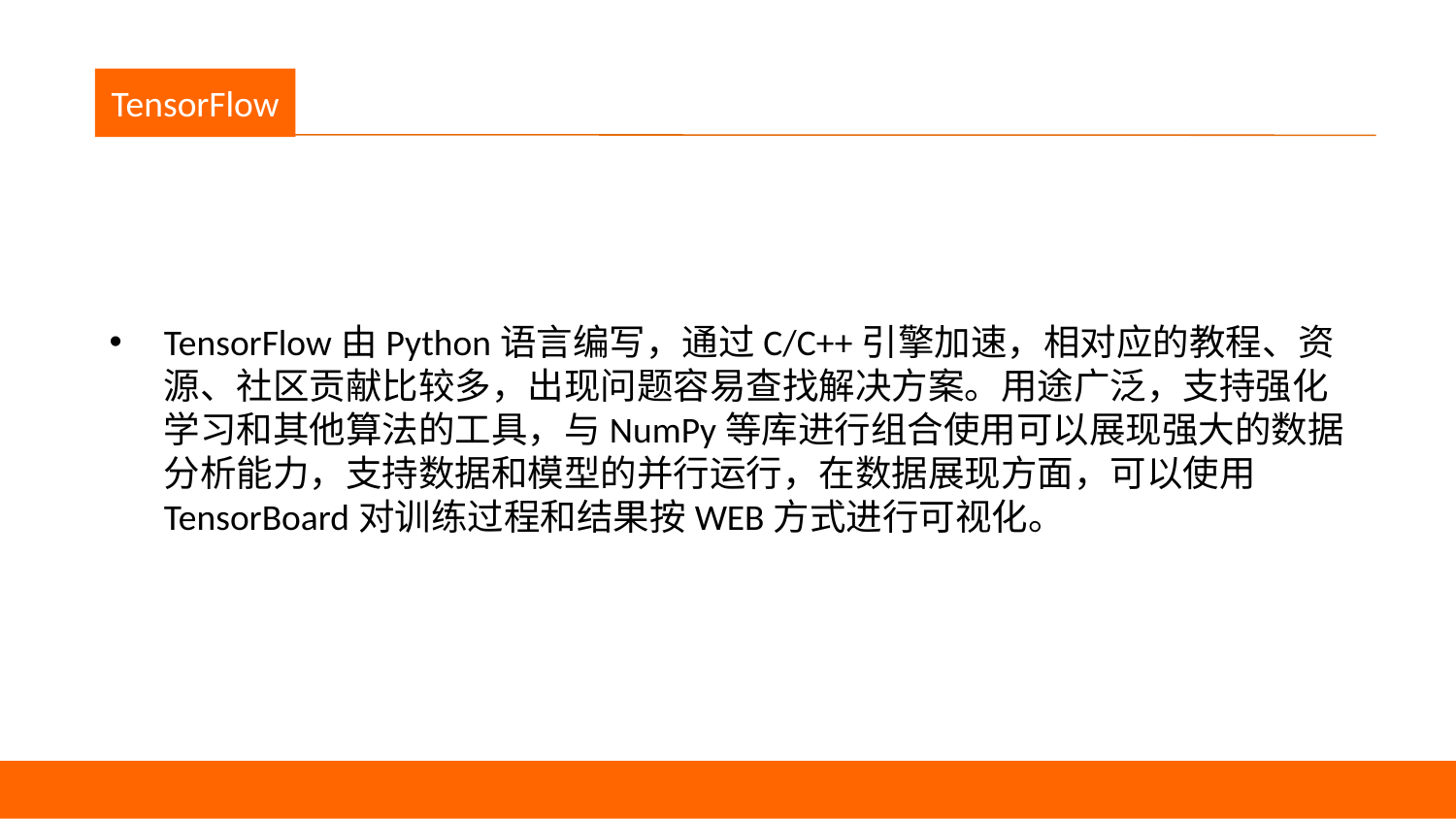

议程
TensorFlow

TensorFlow由Python语言编写，通过C/C++引擎加速，相对应的教程、资源、社区贡献比较多，出现问题容易查找解决方案。用途广泛，支持强化学习和其他算法的工具，与NumPy等库进行组合使用可以展现强大的数据分析能力，支持数据和模型的并行运行，在数据展现方面，可以使用TensorBoard对训练过程和结果按WEB方式进行可视化。